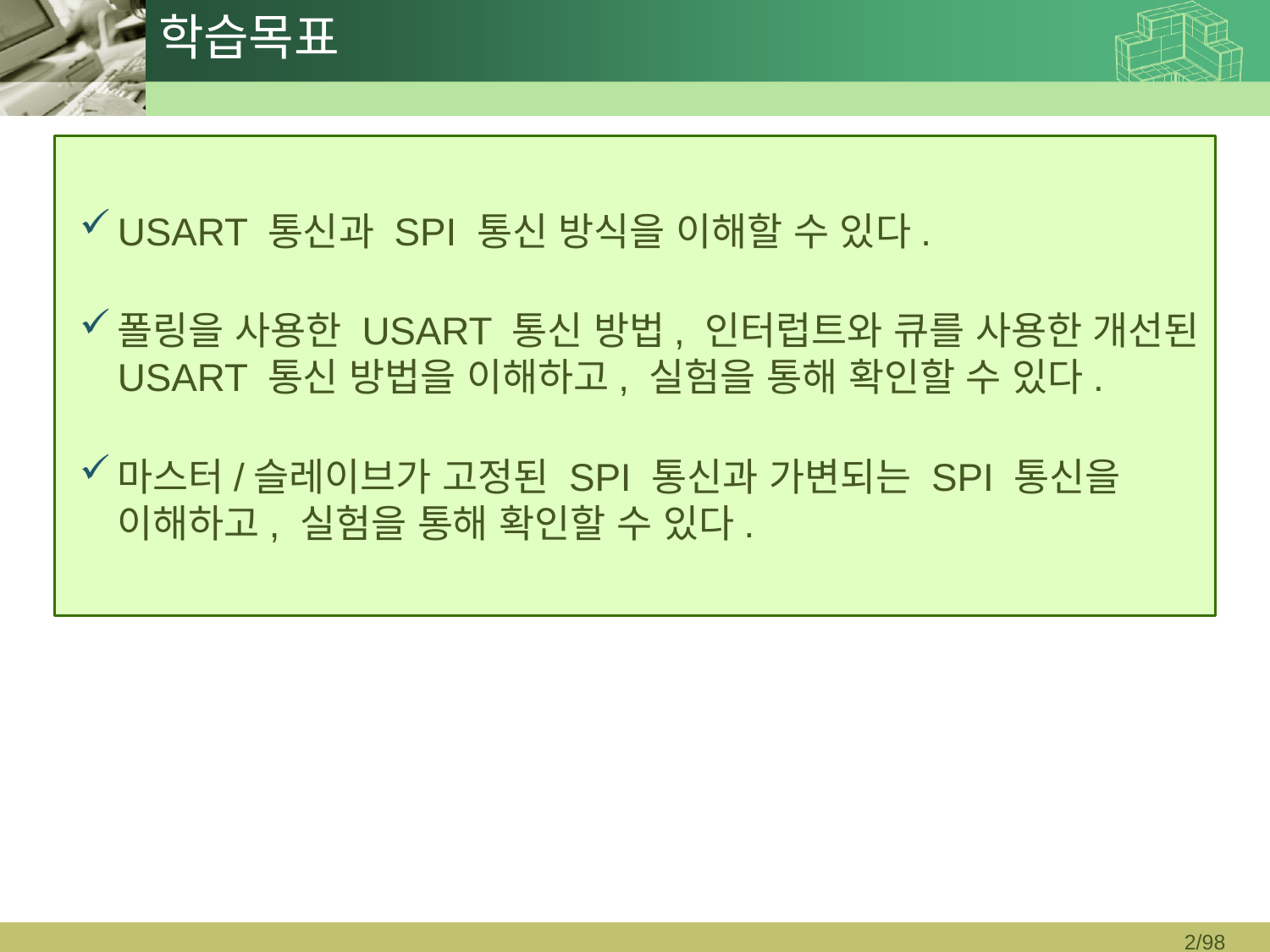

# 학습목표
USART 통신과 SPI 통신 방식을 이해할 수 있다.
폴링을 사용한 USART 통신 방법, 인터럽트와 큐를 사용한 개선된 USART 통신 방법을 이해하고, 실험을 통해 확인할 수 있다.
마스터/슬레이브가 고정된 SPI 통신과 가변되는 SPI 통신을 이해하고, 실험을 통해 확인할 수 있다.